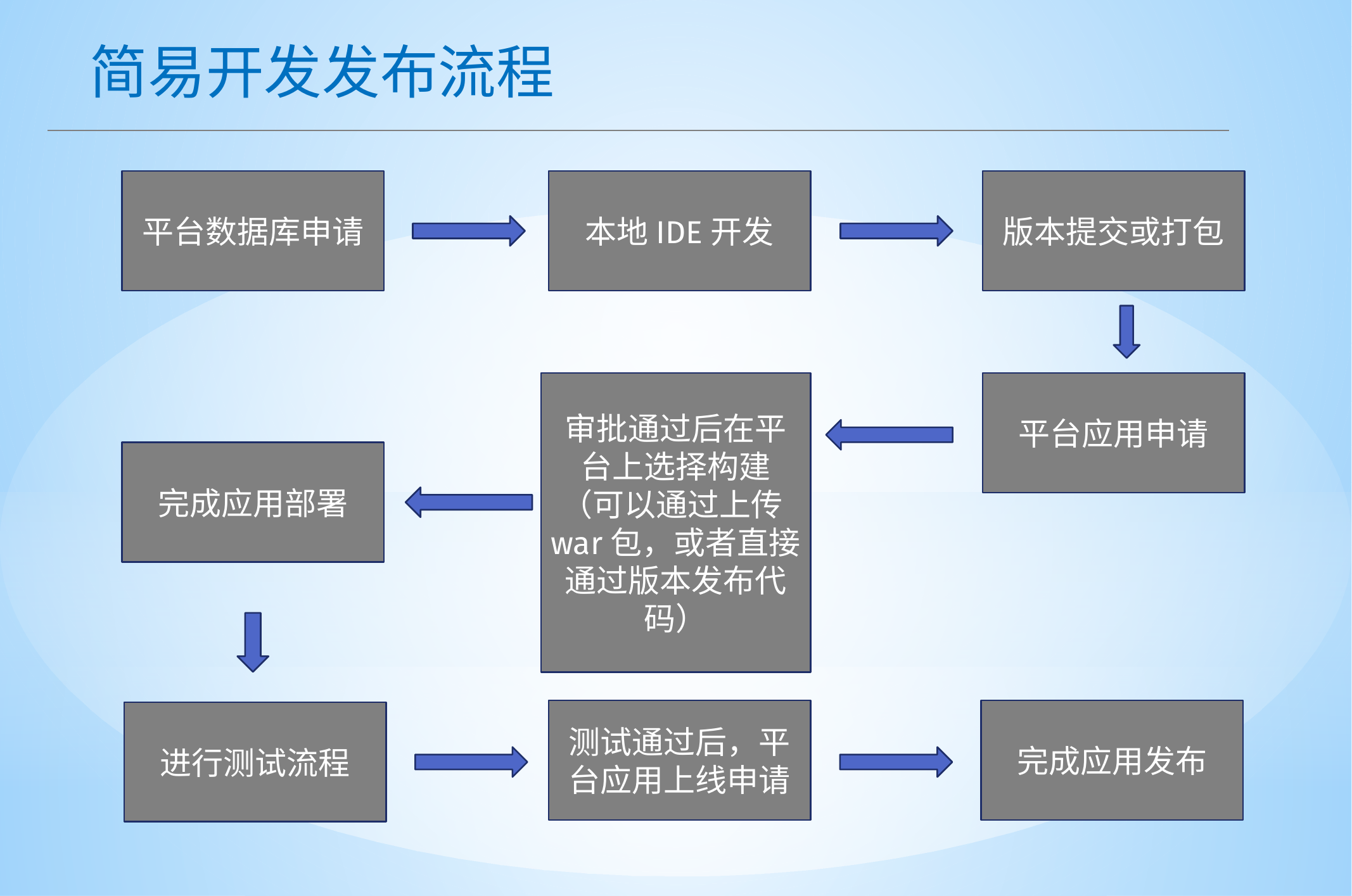

简易开发发布流程
平台数据库申请
本地IDE开发
版本提交或打包

审批通过后在平台上选择构建
（可以通过上传war包，或者直接通过版本发布代码）
平台应用申请

完成应用部署

测试通过后，平台应用上线申请
完成应用发布
进行测试流程